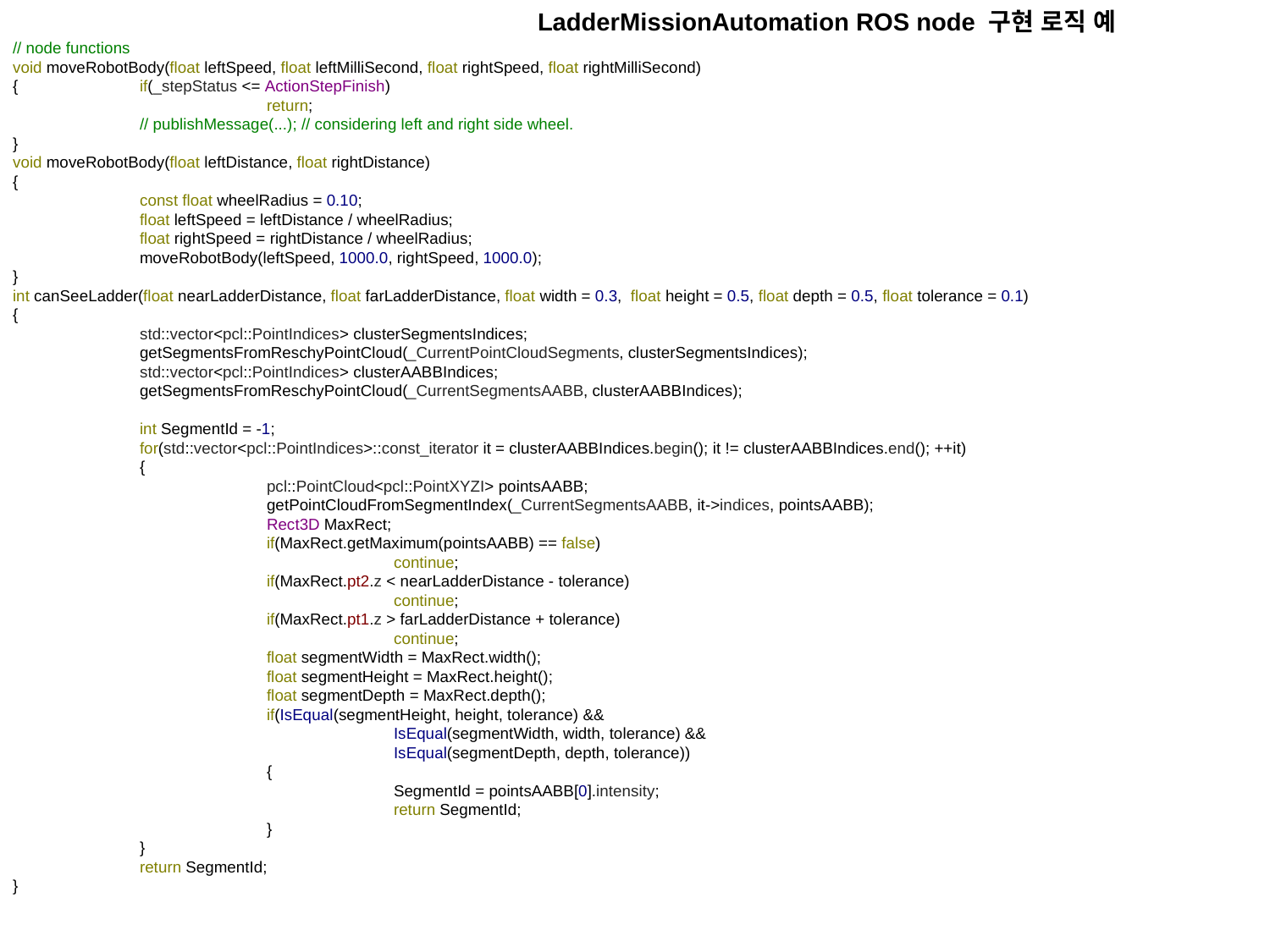

LadderMissionAutomation ROS node 구현 로직 예
// node functions
void moveRobotBody(float leftSpeed, float leftMilliSecond, float rightSpeed, float rightMilliSecond)
{	if(_stepStatus <= ActionStepFinish)
		return;
	// publishMessage(...); // considering left and right side wheel.
}
void moveRobotBody(float leftDistance, float rightDistance)
{
	const float wheelRadius = 0.10;
	float leftSpeed = leftDistance / wheelRadius;
	float rightSpeed = rightDistance / wheelRadius;
	moveRobotBody(leftSpeed, 1000.0, rightSpeed, 1000.0);
}
int canSeeLadder(float nearLadderDistance, float farLadderDistance, float width = 0.3,  float height = 0.5, float depth = 0.5, float tolerance = 0.1)
{
	std::vector<pcl::PointIndices> clusterSegmentsIndices;
	getSegmentsFromReschyPointCloud(_CurrentPointCloudSegments, clusterSegmentsIndices);
	std::vector<pcl::PointIndices> clusterAABBIndices;
	getSegmentsFromReschyPointCloud(_CurrentSegmentsAABB, clusterAABBIndices);

	int SegmentId = -1;
	for(std::vector<pcl::PointIndices>::const_iterator it = clusterAABBIndices.begin(); it != clusterAABBIndices.end(); ++it)
	{
		pcl::PointCloud<pcl::PointXYZI> pointsAABB;
		getPointCloudFromSegmentIndex(_CurrentSegmentsAABB, it->indices, pointsAABB);
		Rect3D MaxRect;
		if(MaxRect.getMaximum(pointsAABB) == false)
			continue;
		if(MaxRect.pt2.z < nearLadderDistance - tolerance)
			continue;
		if(MaxRect.pt1.z > farLadderDistance + tolerance)
			continue;
		float segmentWidth = MaxRect.width();
		float segmentHeight = MaxRect.height();
		float segmentDepth = MaxRect.depth();
		if(IsEqual(segmentHeight, height, tolerance) &&
			IsEqual(segmentWidth, width, tolerance) &&
			IsEqual(segmentDepth, depth, tolerance))
		{
			SegmentId = pointsAABB[0].intensity;
			return SegmentId;
		}
	}
	return SegmentId;
}